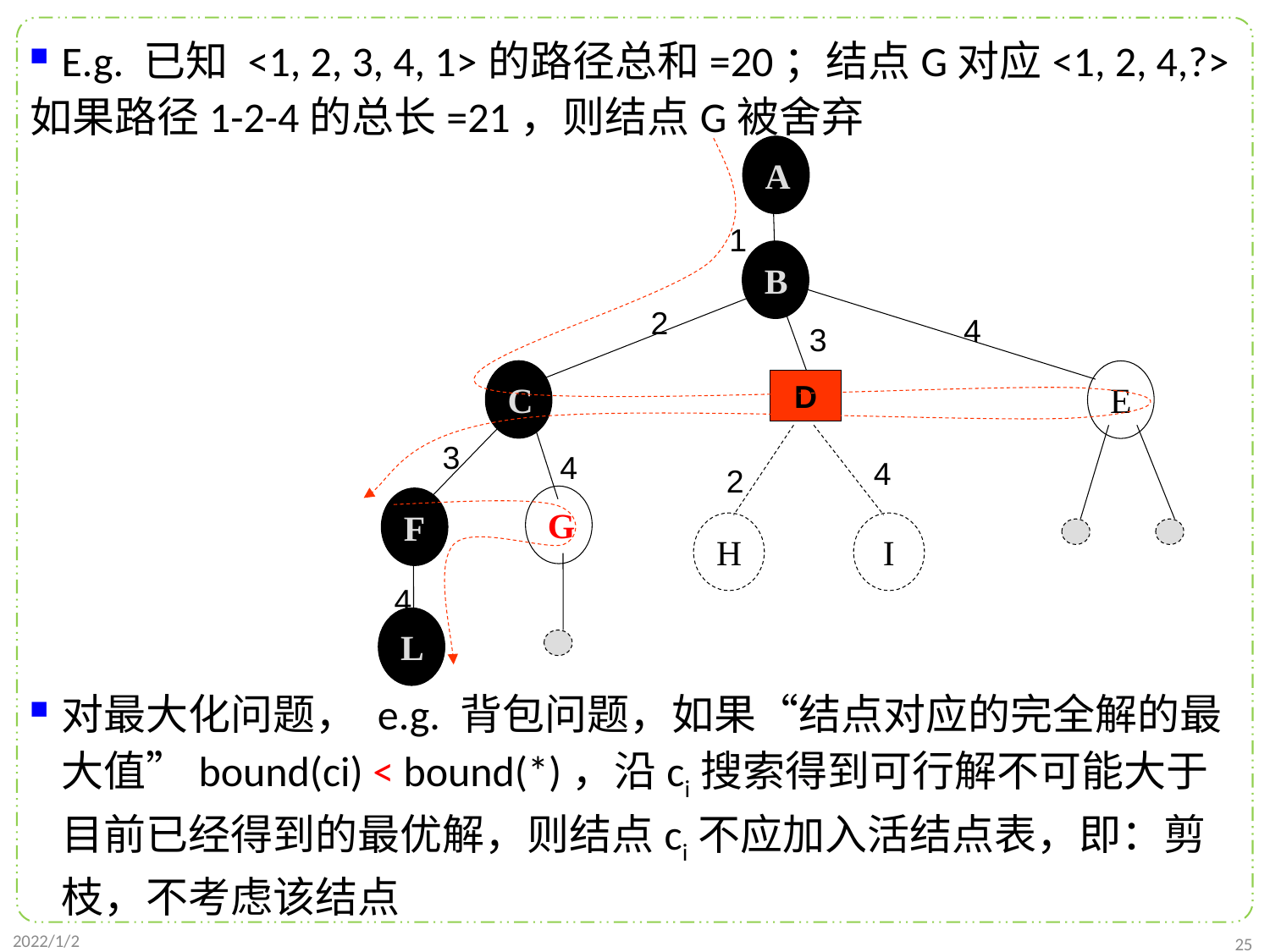

E.g. 已知 <1, 2, 3, 4, 1>的路径总和=20；结点G对应<1, 2, 4,?>
如果路径1-2-4的总长=21，则结点G被舍弃

对最大化问题， e.g. 背包问题，如果“结点对应的完全解的最大值”bound(ci) < bound(*)，沿ci搜索得到可行解不可能大于目前已经得到的最优解，则结点ci不应加入活结点表，即：剪枝，不考虑该结点

A

1
B

2

4
3
C
E
D

3
4
4
2
G
F

H
I

4
L

2022/1/2
25